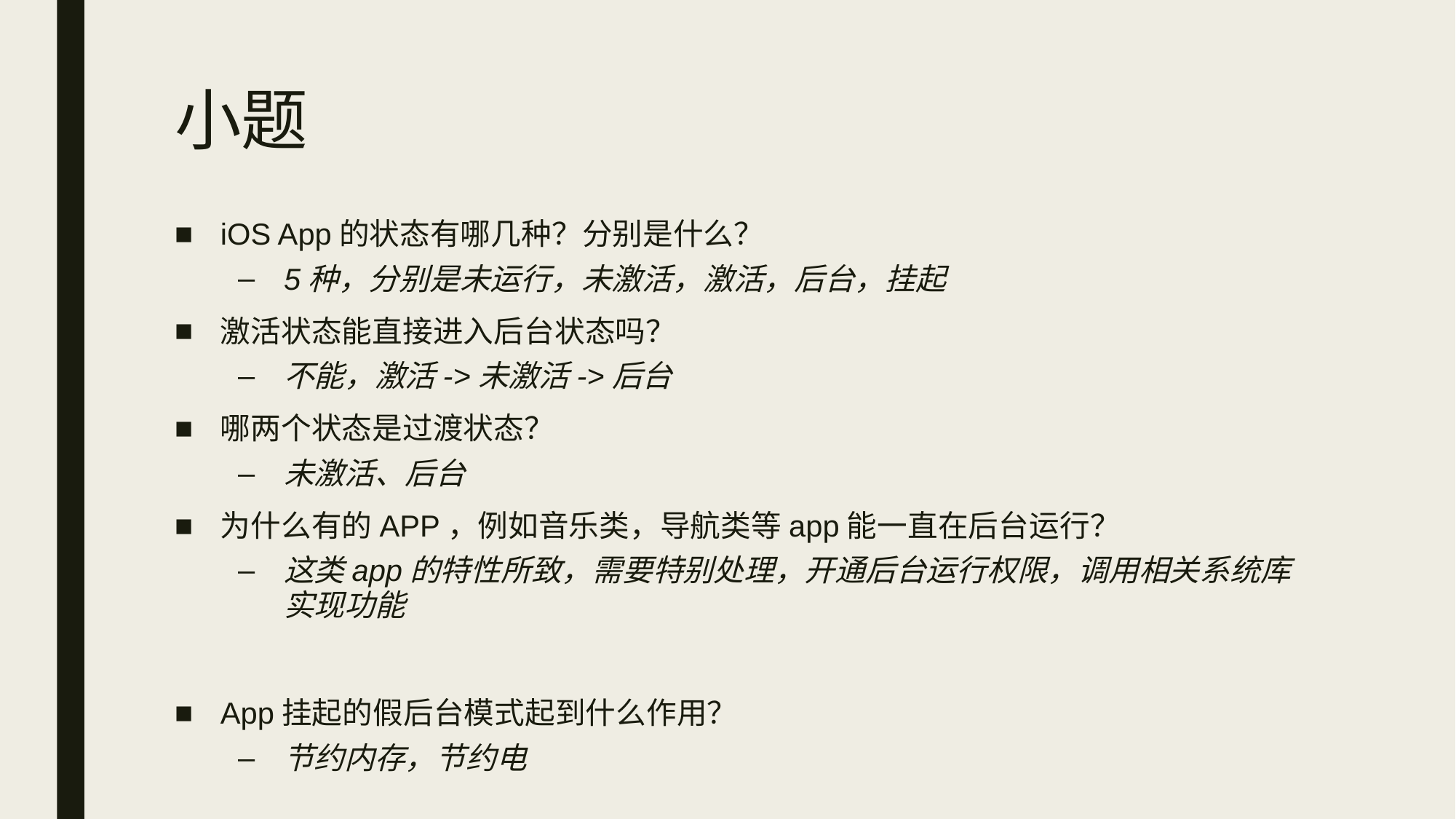

# 小题
iOS App的状态有哪几种？分别是什么？
5种，分别是未运行，未激活，激活，后台，挂起
激活状态能直接进入后台状态吗？
不能，激活->未激活->后台
哪两个状态是过渡状态？
未激活、后台
为什么有的APP，例如音乐类，导航类等app能一直在后台运行？
这类app的特性所致，需要特别处理，开通后台运行权限，调用相关系统库实现功能

App挂起的假后台模式起到什么作用？
节约内存，节约电